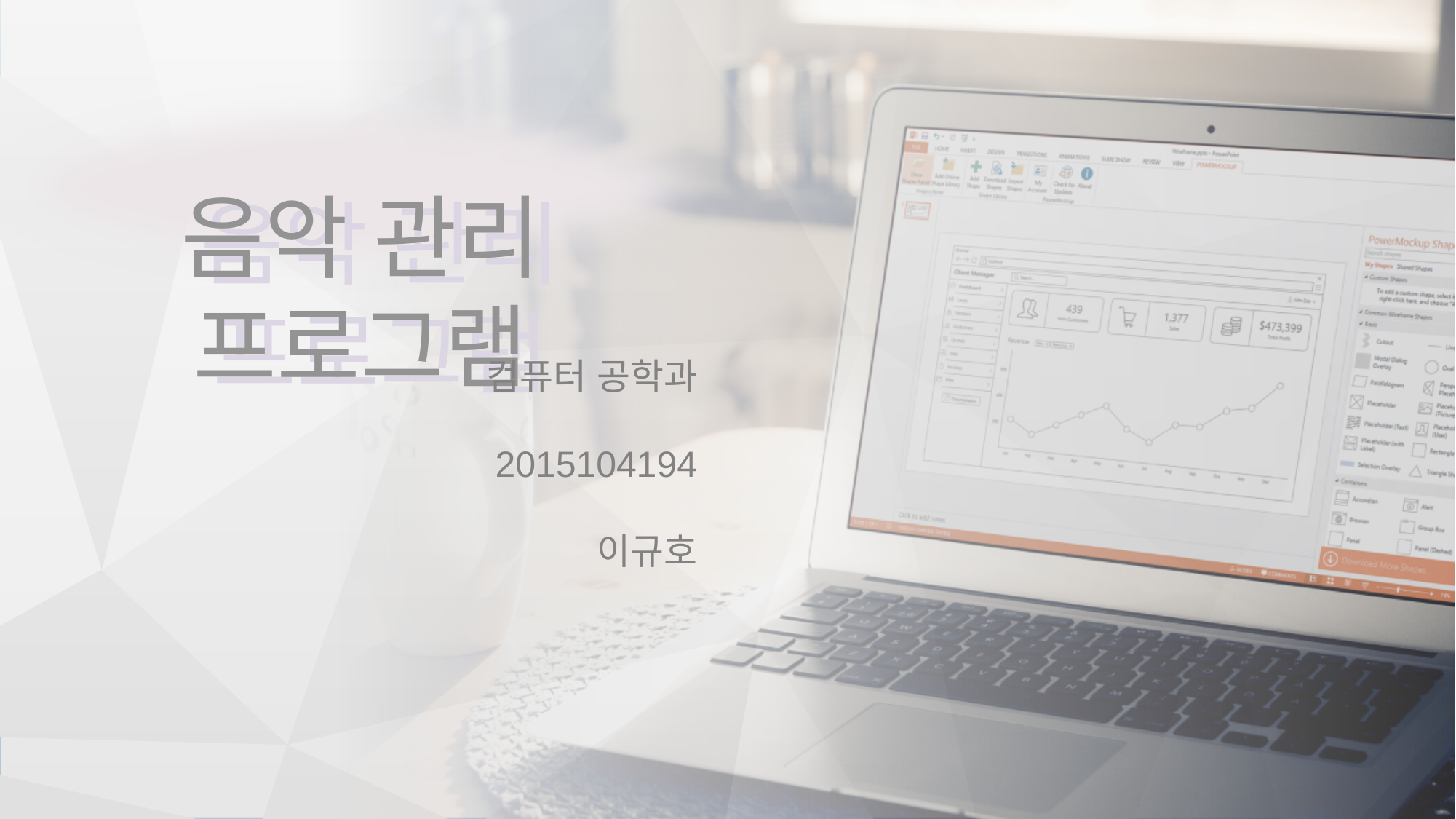

음악 관리 프로그램
음악 관리 프로그램
컴퓨터 공학과
2015104194
이규호